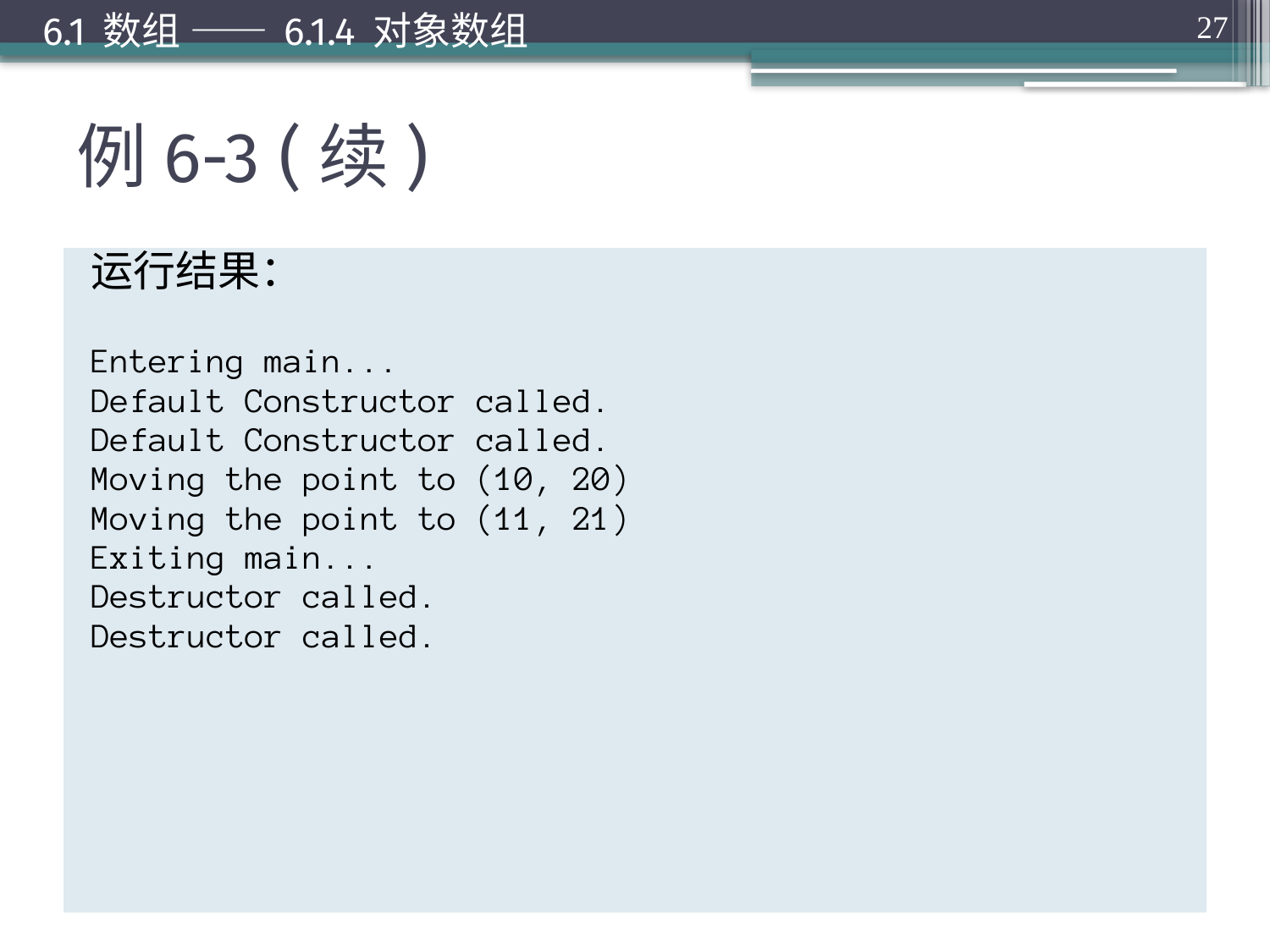

6.1 数组 —— 6.1.4 对象数组
27
# 例6-3 (续)
运行结果：

Entering main...
Default Constructor called.
Default Constructor called.
Moving the point to (10, 20)
Moving the point to (11, 21)
Exiting main...
Destructor called.
Destructor called.